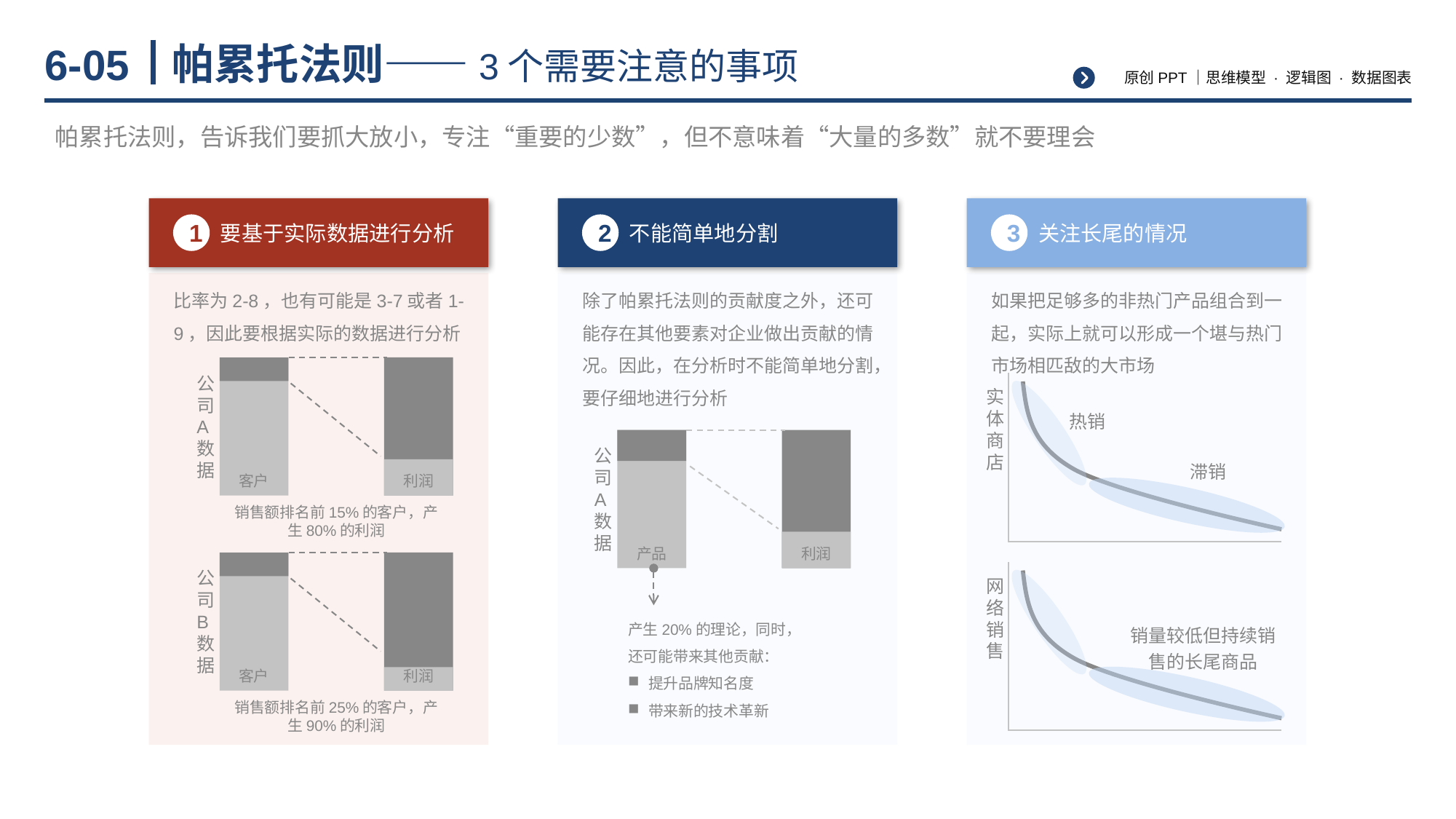

# 帕累托法则——3个需要注意的事项
6-05
帕累托法则，告诉我们要抓大放小，专注“重要的少数”，但不意味着“大量的多数”就不要理会

1
要基于实际数据进行分析
比率为2-8，也有可能是3-7或者1-9，因此要根据实际的数据进行分析

公司A
数据
客户
利润
销售额排名前15%的客户，产生80%的利润

公司B
数据
客户
利润
销售额排名前25%的客户，产生90%的利润

2
不能简单地分割
除了帕累托法则的贡献度之外，还可能存在其他要素对企业做出贡献的情况。因此，在分析时不能简单地分割，要仔细地进行分析

公司A
数据
产品
利润
产生20%的理论，同时，还可能带来其他贡献：
提升品牌知名度
带来新的技术革新

3
关注长尾的情况
如果把足够多的非热门产品组合到一起，实际上就可以形成一个堪与热门市场相匹敌的大市场

实体商店
热销

滞销

网
络
销
售

销量较低但持续销售的长尾商品